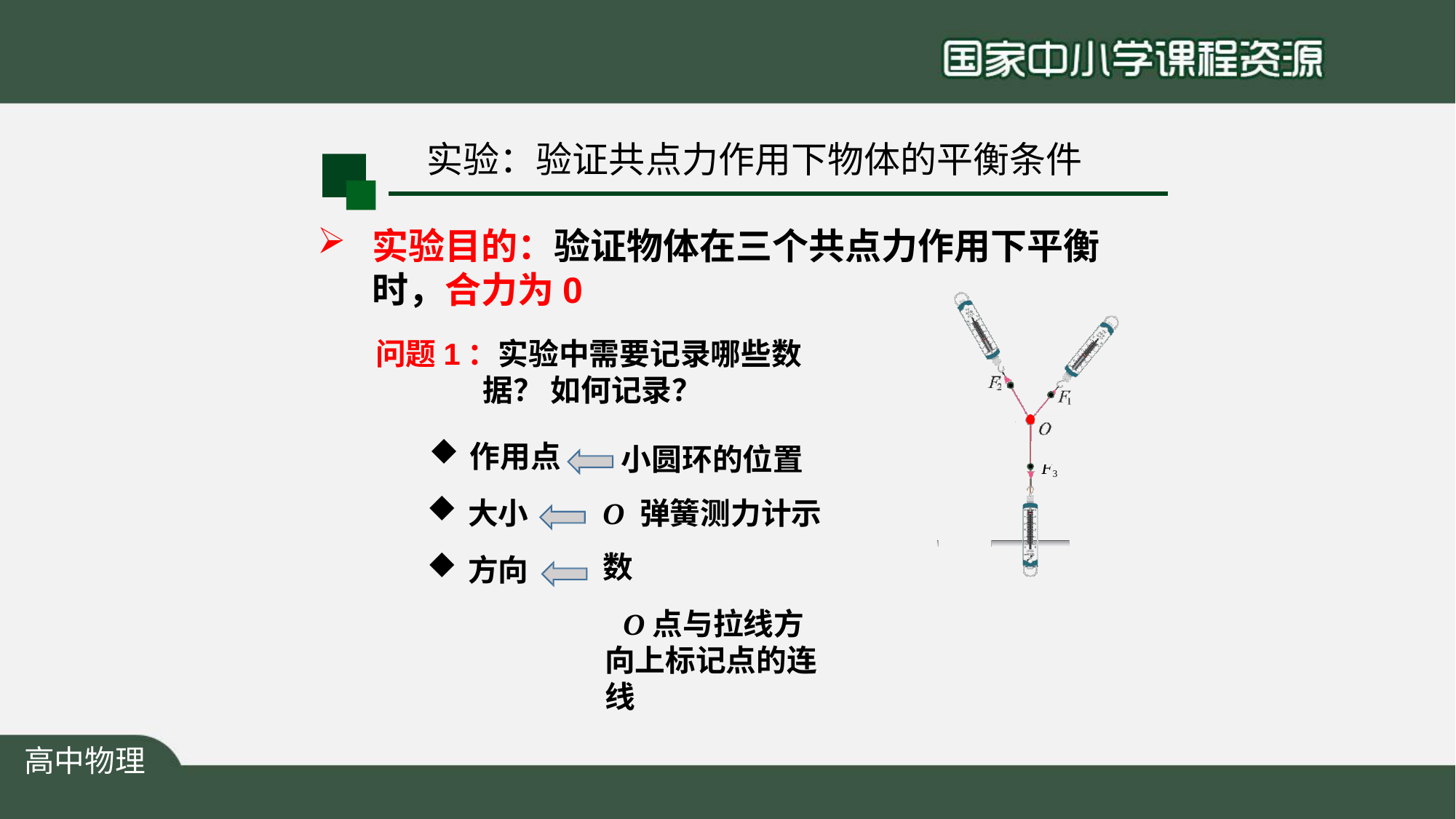

# 实验：验证共点力作用下物体的平衡条件

实验目的：验证物体在三个共点力作用下平衡 时，合力为0
问题1：实验中需要记录哪些数据？ 如何记录？

作用点
大小
方向

小圆环的位置O 弹簧测力计示数
O点与拉线方向上标记点的连线

F3

高中物理